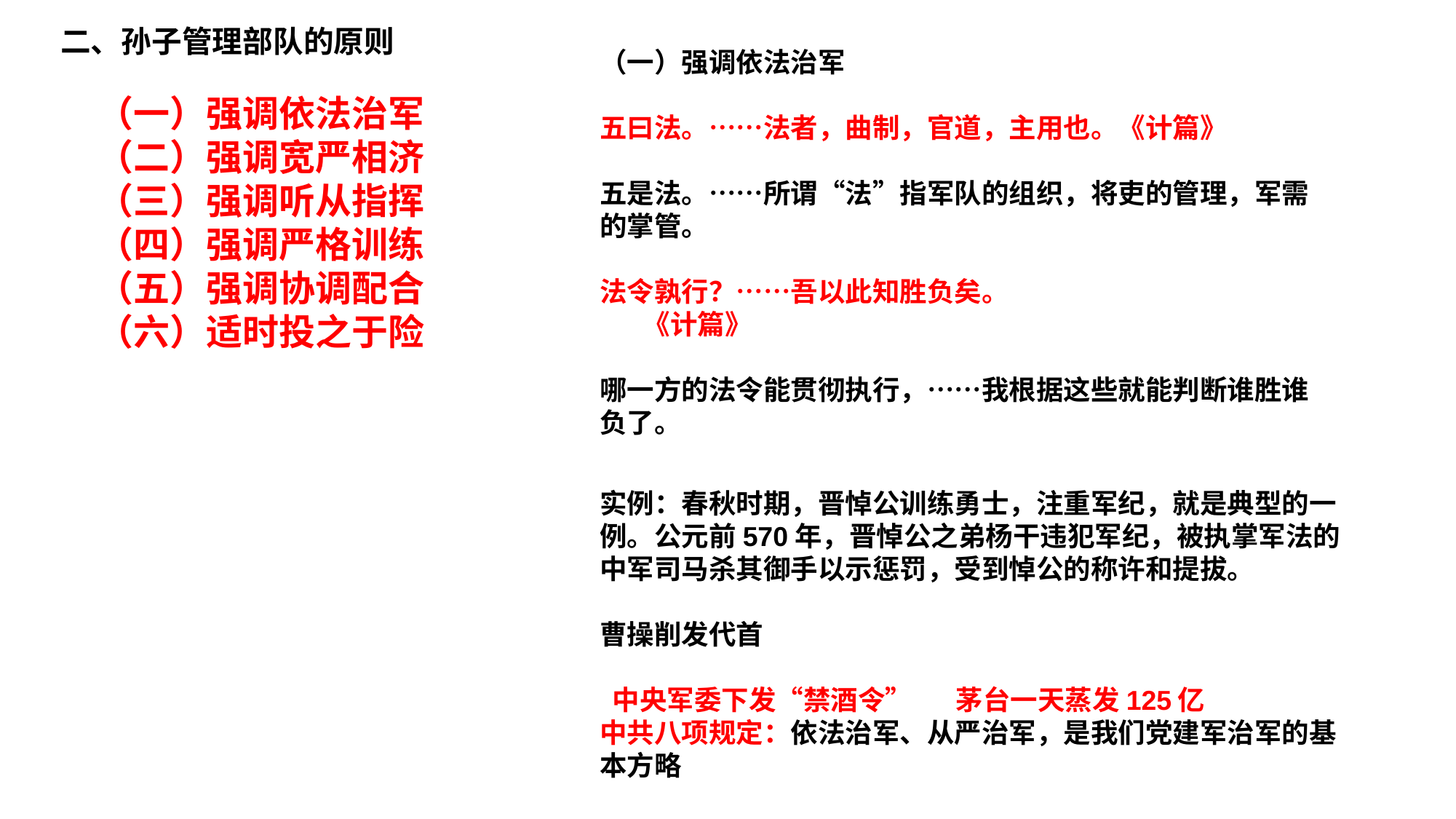

二、孙子管理部队的原则
（一）强调依法治军

五曰法。……法者，曲制，官道，主用也。《计篇》

五是法。……所谓“法”指军队的组织，将吏的管理，军需的掌管。

法令孰行？……吾以此知胜负矣。			                 《计篇》
哪一方的法令能贯彻执行，……我根据这些就能判断谁胜谁负了。

（一）强调依法治军
（二）强调宽严相济
（三）强调听从指挥
（四）强调严格训练
（五）强调协调配合
（六）适时投之于险
实例：春秋时期，晋悼公训练勇士，注重军纪，就是典型的一例。公元前570年，晋悼公之弟杨干违犯军纪，被执掌军法的中军司马杀其御手以示惩罚，受到悼公的称许和提拔。

曹操削发代首

 中央军委下发“禁酒令”       茅台一天蒸发125亿
中共八项规定：依法治军、从严治军，是我们党建军治军的基本方略